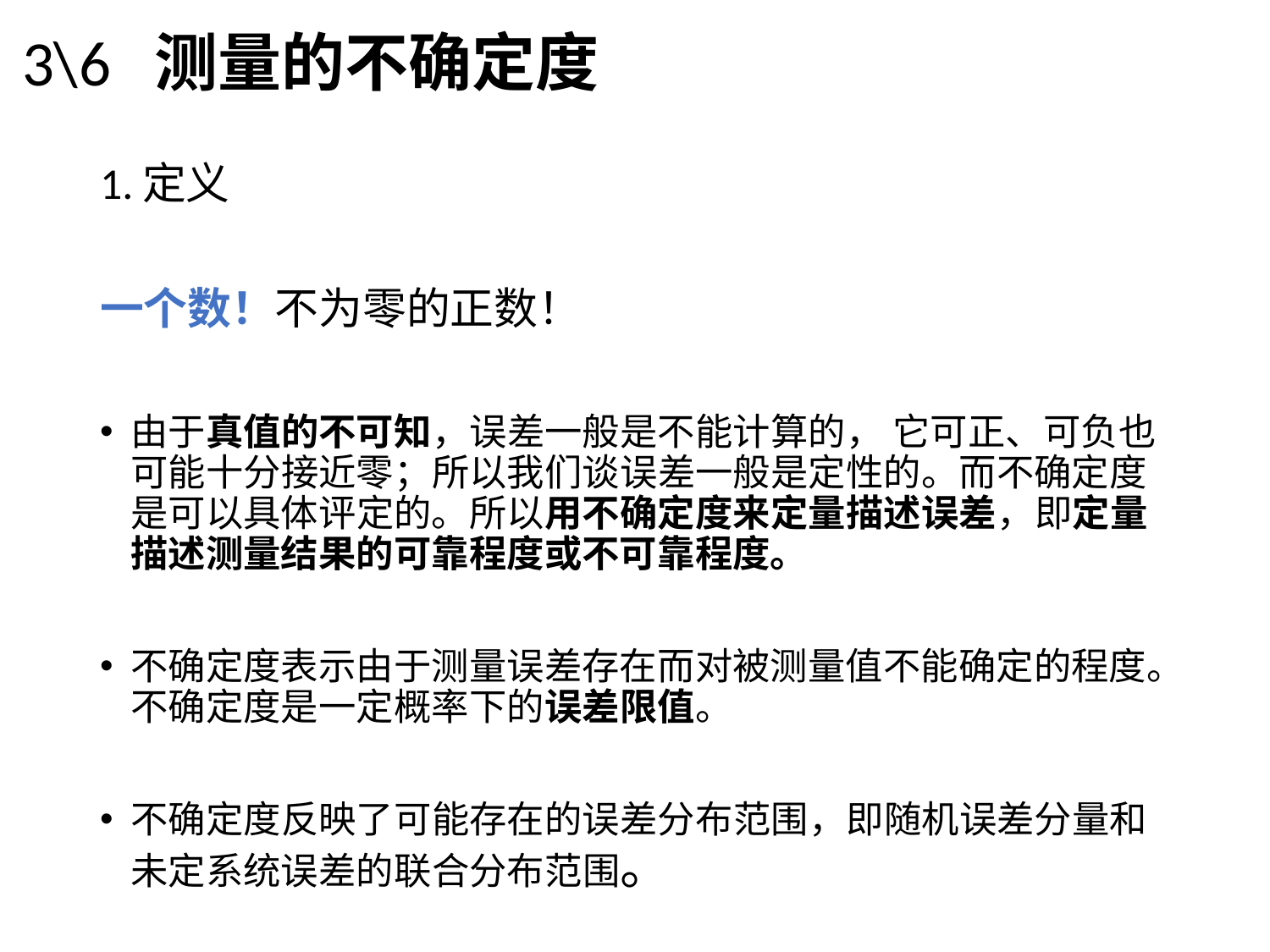

3\6  测量的不确定度
1.定义

一个数！不为零的正数！

由于真值的不可知，误差一般是不能计算的， 它可正、可负也可能十分接近零；所以我们谈误差一般是定性的。而不确定度是可以具体评定的。所以用不确定度来定量描述误差，即定量描述测量结果的可靠程度或不可靠程度。

不确定度表示由于测量误差存在而对被测量值不能确定的程度。不确定度是一定概率下的误差限值。

不确定度反映了可能存在的误差分布范围，即随机误差分量和未定系统误差的联合分布范围。